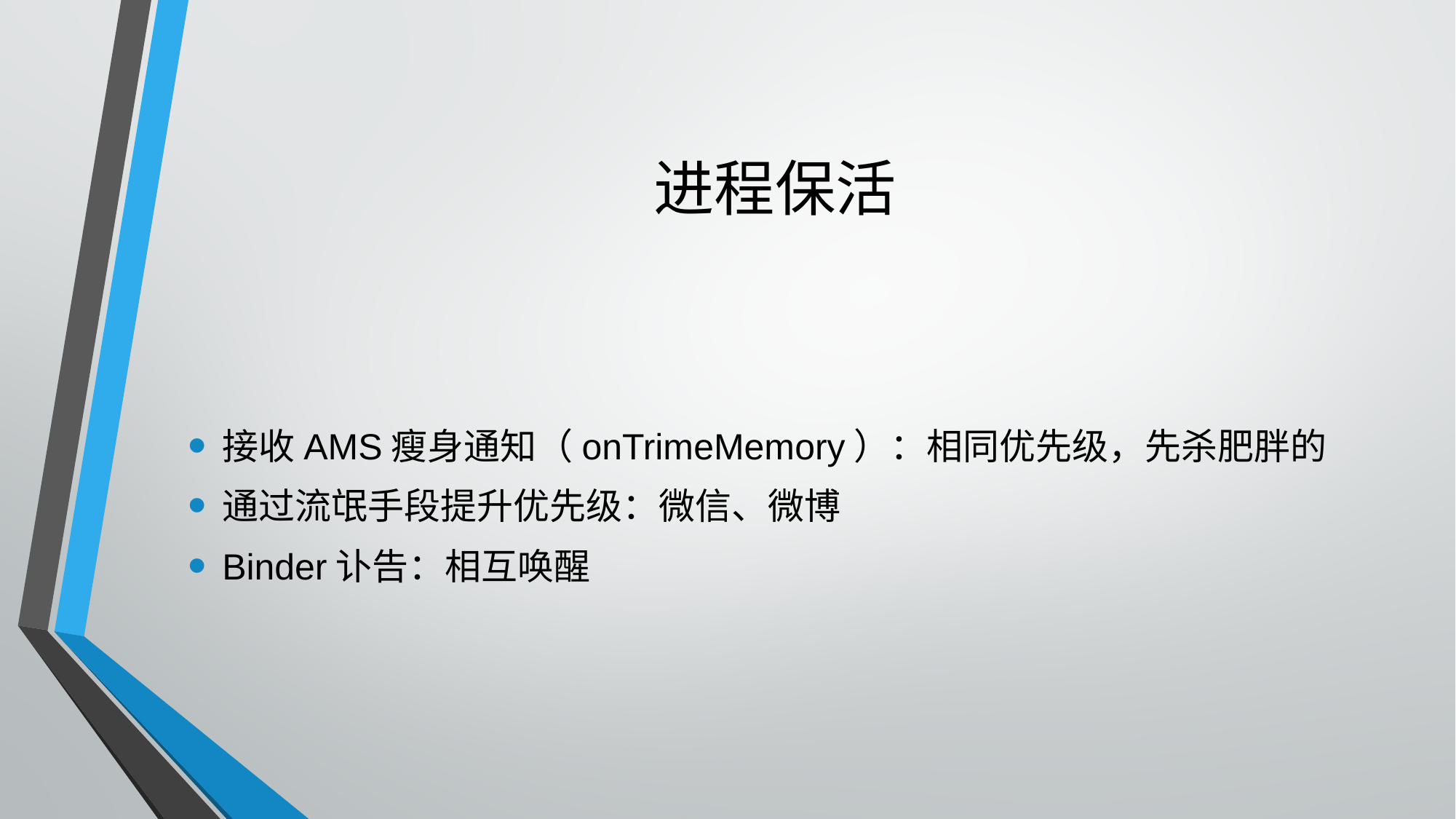

# 进程保活
接收AMS瘦身通知（onTrimeMemory）：相同优先级，先杀肥胖的
通过流氓手段提升优先级：微信、微博
Binder讣告：相互唤醒